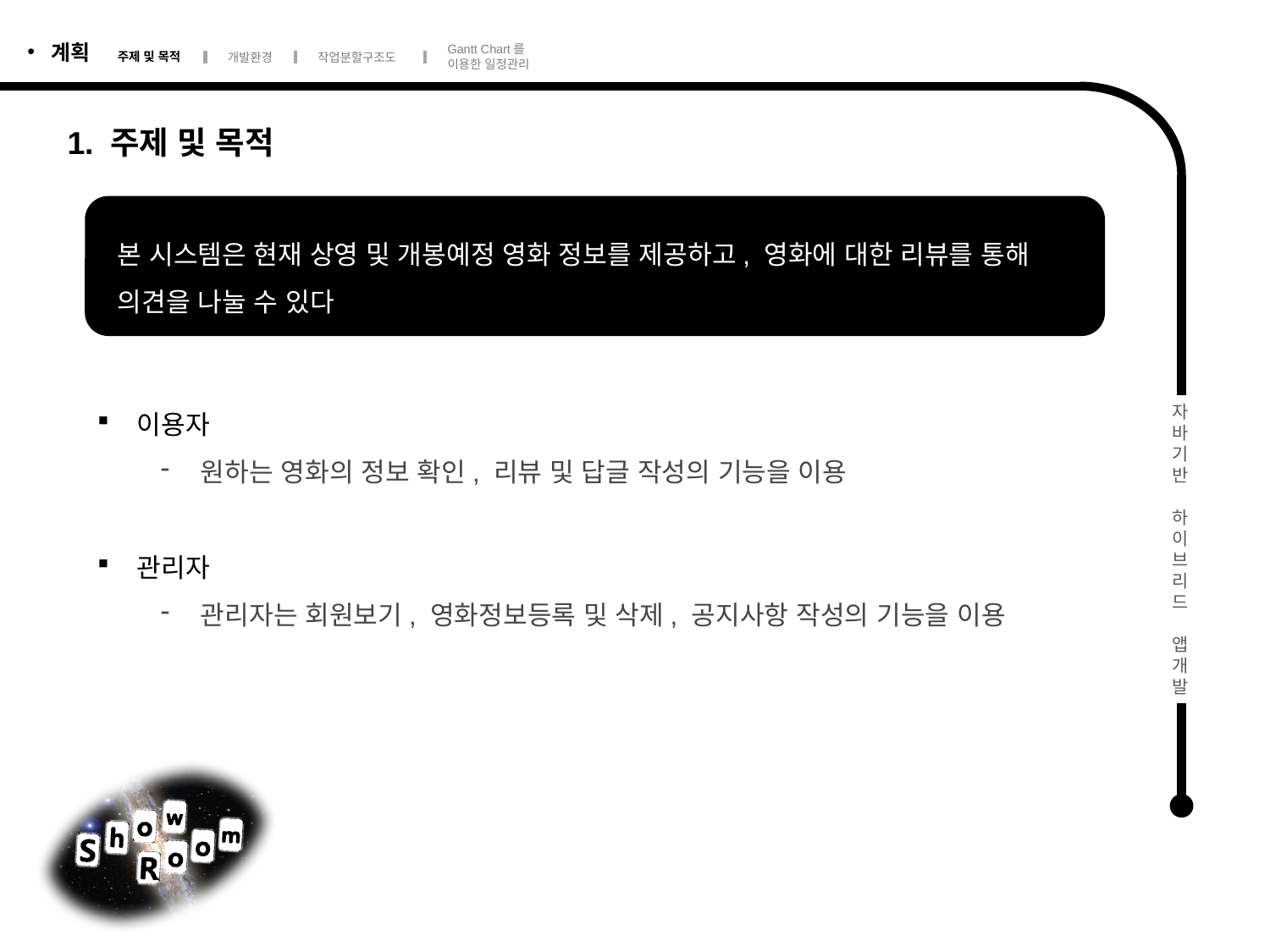

1. 주제 및 목적

본 시스템은 현재 상영 및 개봉예정 영화 정보를 제공하고, 영화에 대한 리뷰를 통해 의견을 나눌 수 있다
이용자
원하는 영화의 정보 확인, 리뷰 및 답글 작성의 기능을 이용

관리자
관리자는 회원보기, 영화정보등록 및 삭제, 공지사항 작성의 기능을 이용